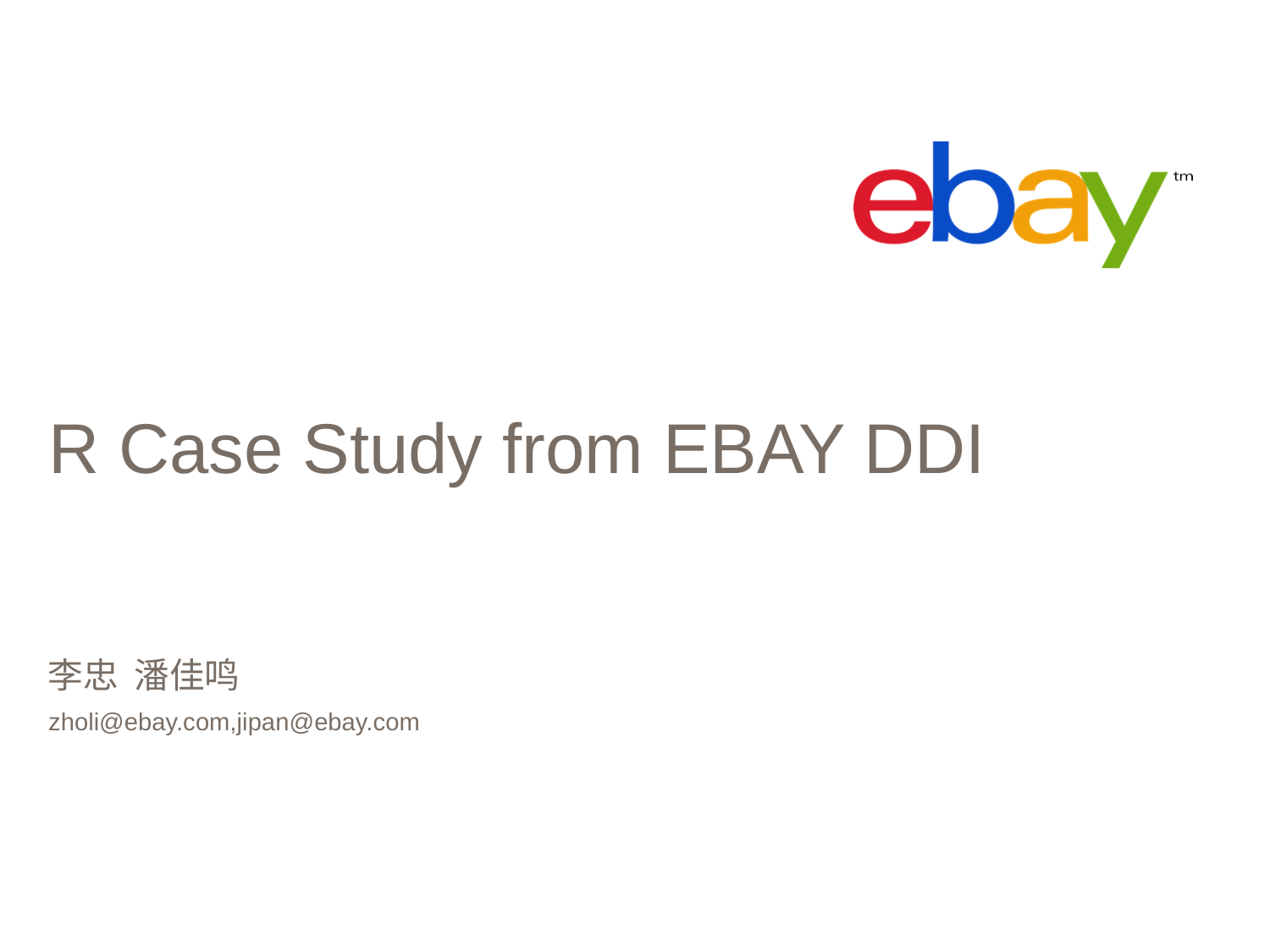

# R Case Study from EBAY DDI
李忠  潘佳鸣

zholi@ebay.com,jipan@ebay.com